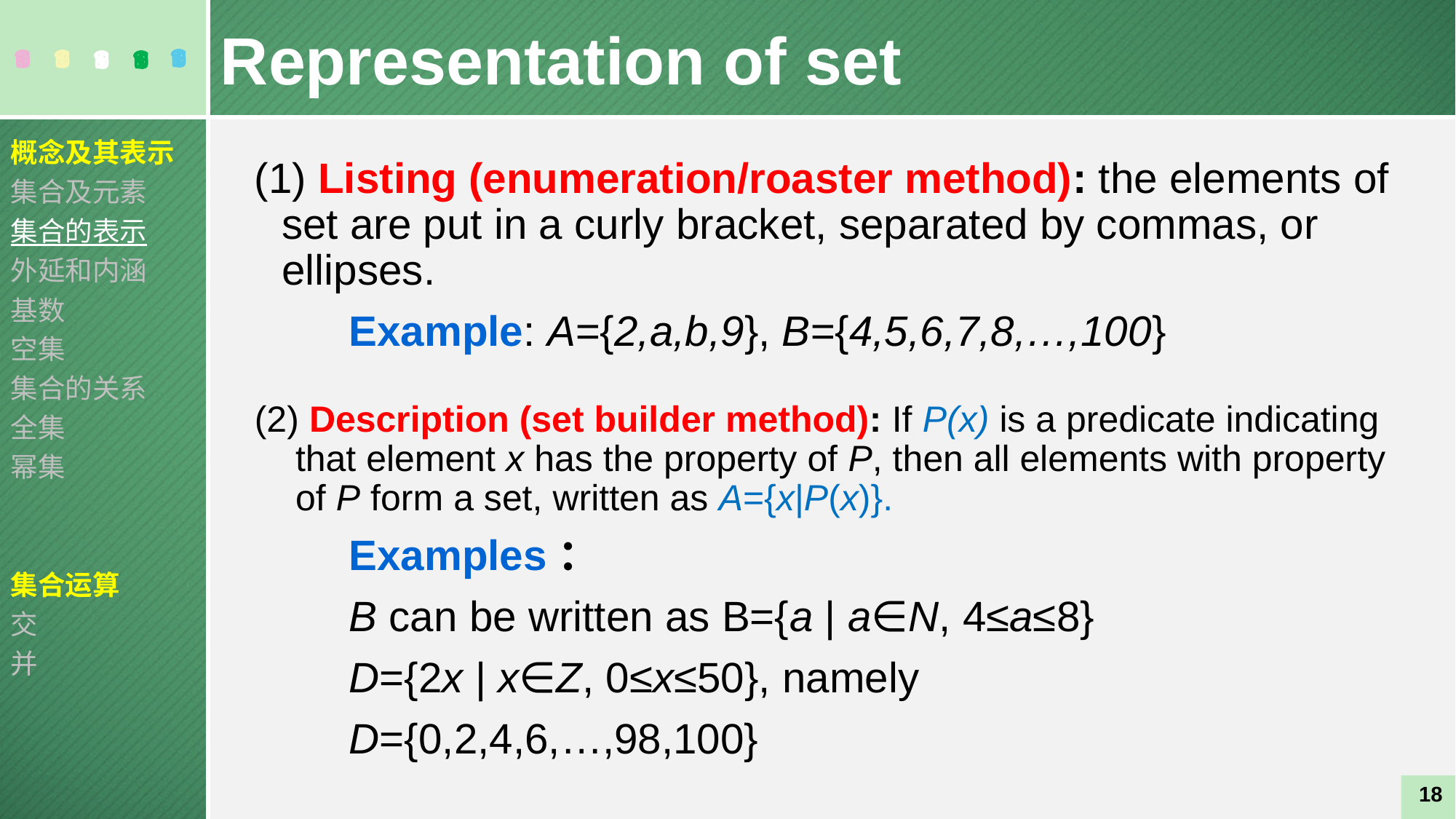

Representation of set

概念及其表示
集合及元素
集合的表示
外延和内涵
基数
空集
集合的关系
全集
幂集

集合运算
交
并

(1) Listing (enumeration/roaster method): the elements of set are put in a curly bracket, separated by commas, or ellipses.
        Example: A={2,a,b,9}, B={4,5,6,7,8,…,100}

(2) Description (set builder method): If P(x) is a predicate indicating that element x has the property of P, then all elements with property of P form a set, written as A={x|P(x)}.
        Examples：
        B can be written as B={a | a∈N, 4≤a≤8}
        D={2x | x∈Z, 0≤x≤50}, namely
        D={0,2,4,6,…,98,100}
18